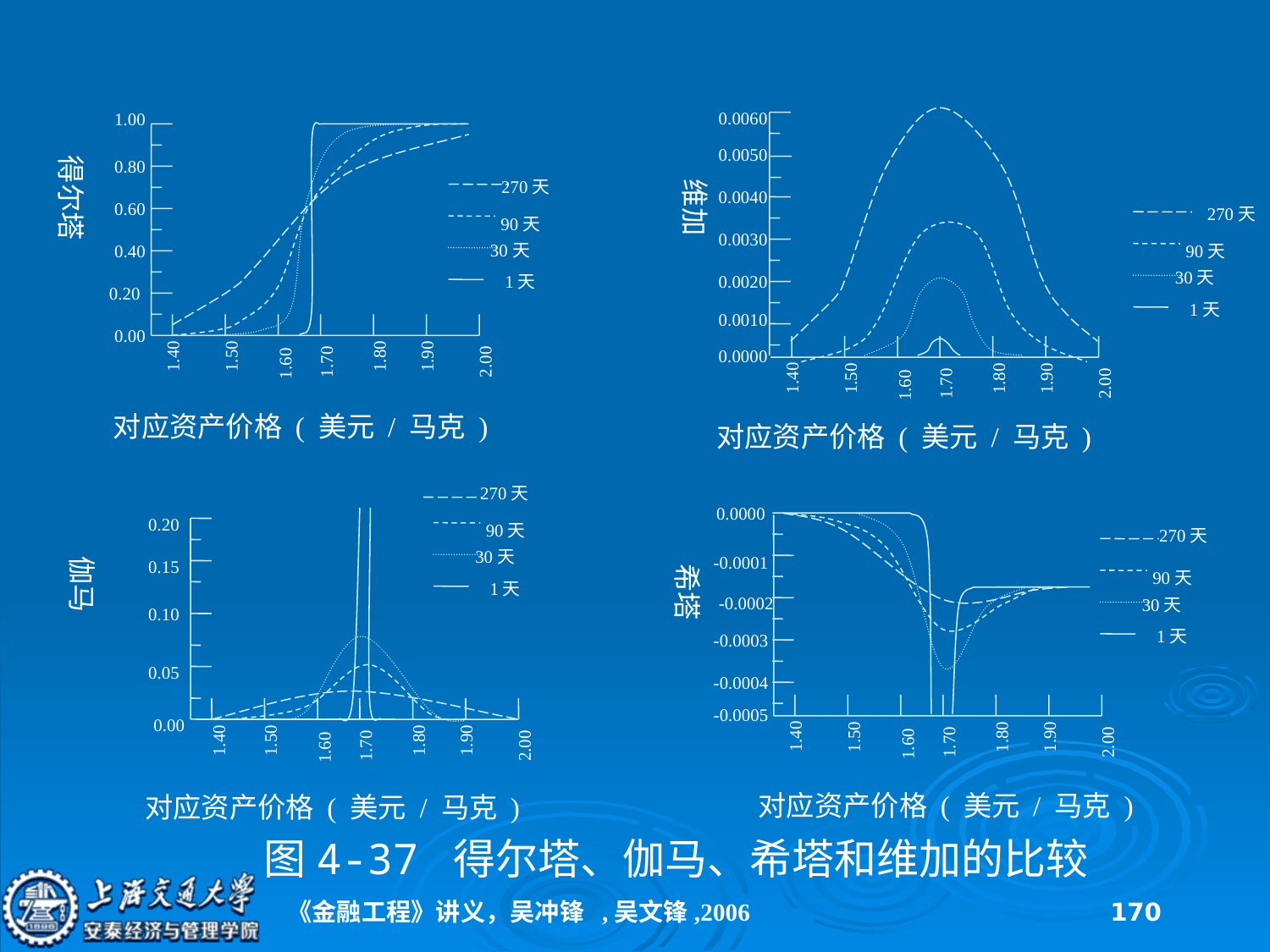

0.0060
1.00

0.0050

得尔塔
0.80

270天
维加

0.0040

0.60

270天
90天

0.0030

30天
0.40
90天

30天
1天
0.0020

0.20

1天

0.0010

0.00

0.0000

1.40
1.50
1.80
1.90
1.70
2.00

1.60

1.40
1.50
1.80
1.90
1.70
2.00
1.60
对应资产价格 ( 美元 / 马克 )
对应资产价格 ( 美元 / 马克 )
270天
0.0000

0.20

90天

270天

30天
-0.0001
0.15
伽马

希塔

90天

1天

-0.0002

30天
0.10

1天
-0.0003

0.05

-0.0004

-0.0005

0.00

1.40
1.50
1.80
1.90
1.40
1.50
1.80
1.90
1.70
2.00
1.60
1.70
2.00
1.60
对应资产价格 ( 美元 / 马克 )
对应资产价格 ( 美元 / 马克 )
图4-37 得尔塔、伽马、希塔和维加的比较